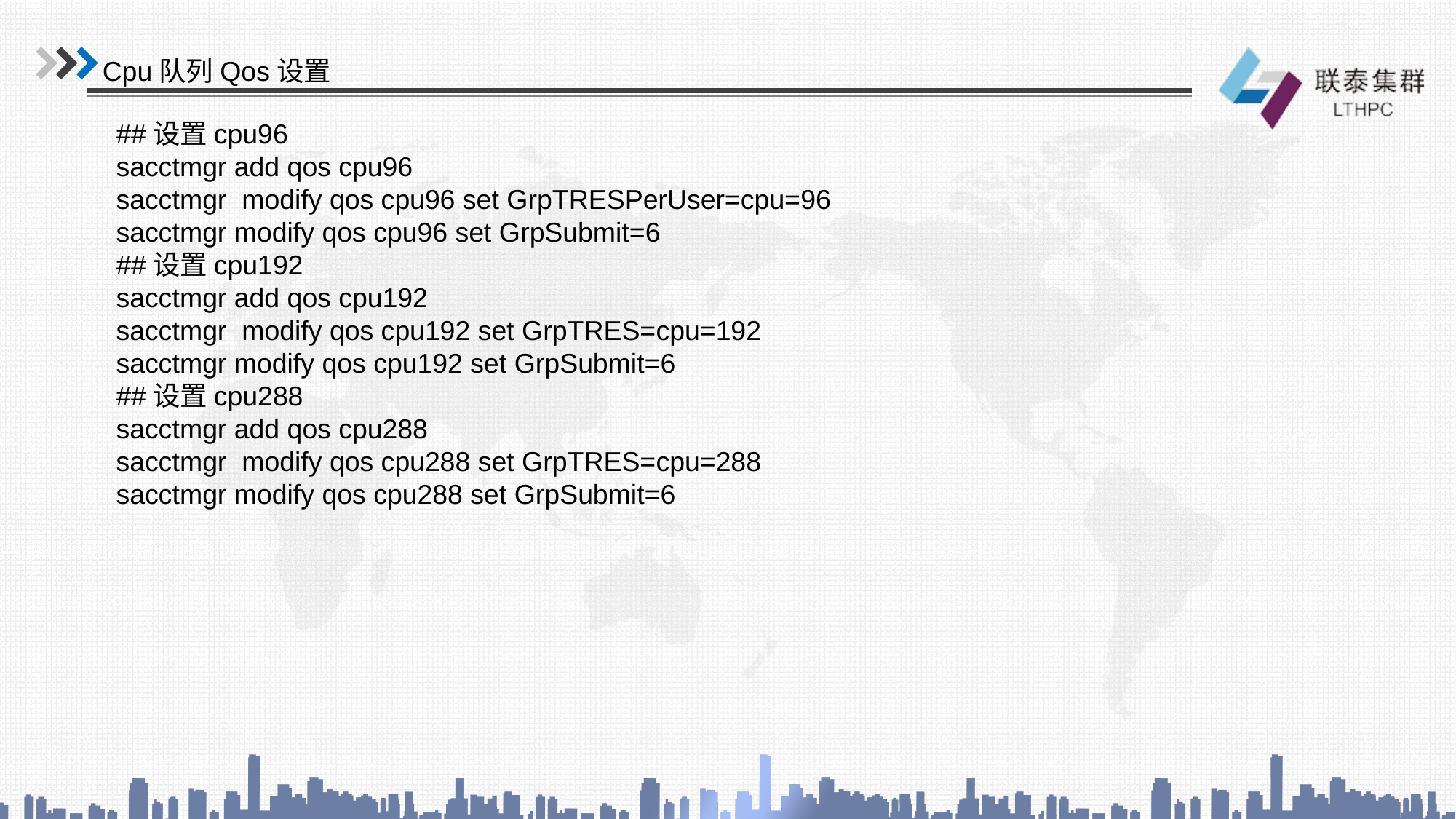

Cpu队列Qos设置
##设置cpu96
sacctmgr add qos cpu96
sacctmgr  modify qos cpu96 set GrpTRESPerUser=cpu=96
sacctmgr modify qos cpu96 set GrpSubmit=6
##设置cpu192
sacctmgr add qos cpu192
sacctmgr  modify qos cpu192 set GrpTRES=cpu=192
sacctmgr modify qos cpu192 set GrpSubmit=6
##设置cpu288
sacctmgr add qos cpu288
sacctmgr  modify qos cpu288 set GrpTRES=cpu=288
sacctmgr modify qos cpu288 set GrpSubmit=6